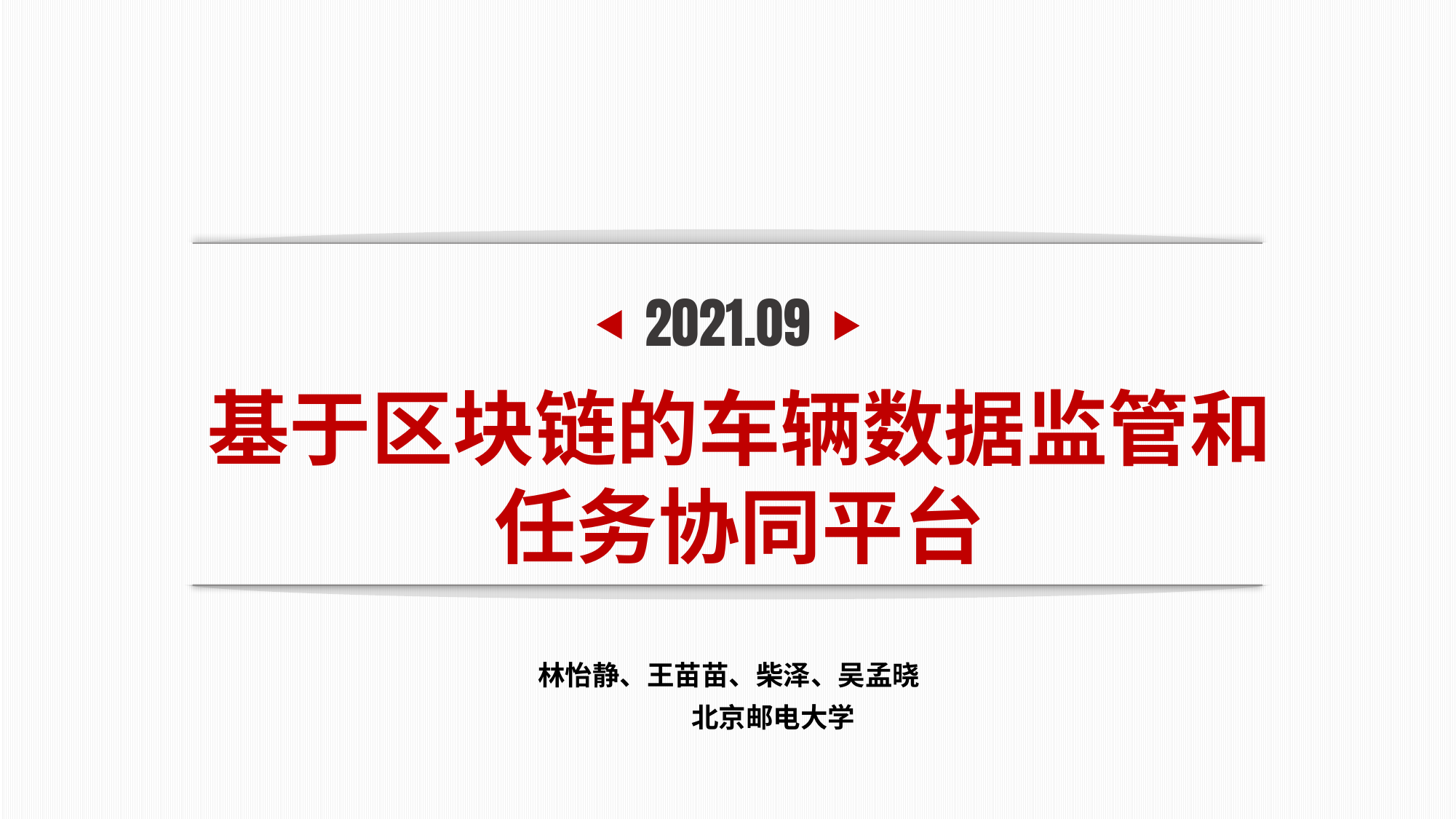

2021.09

基于区块链的车辆数据监管和
任务协同平台
林怡静、王苗苗、柴泽、吴孟晓
北京邮电大学